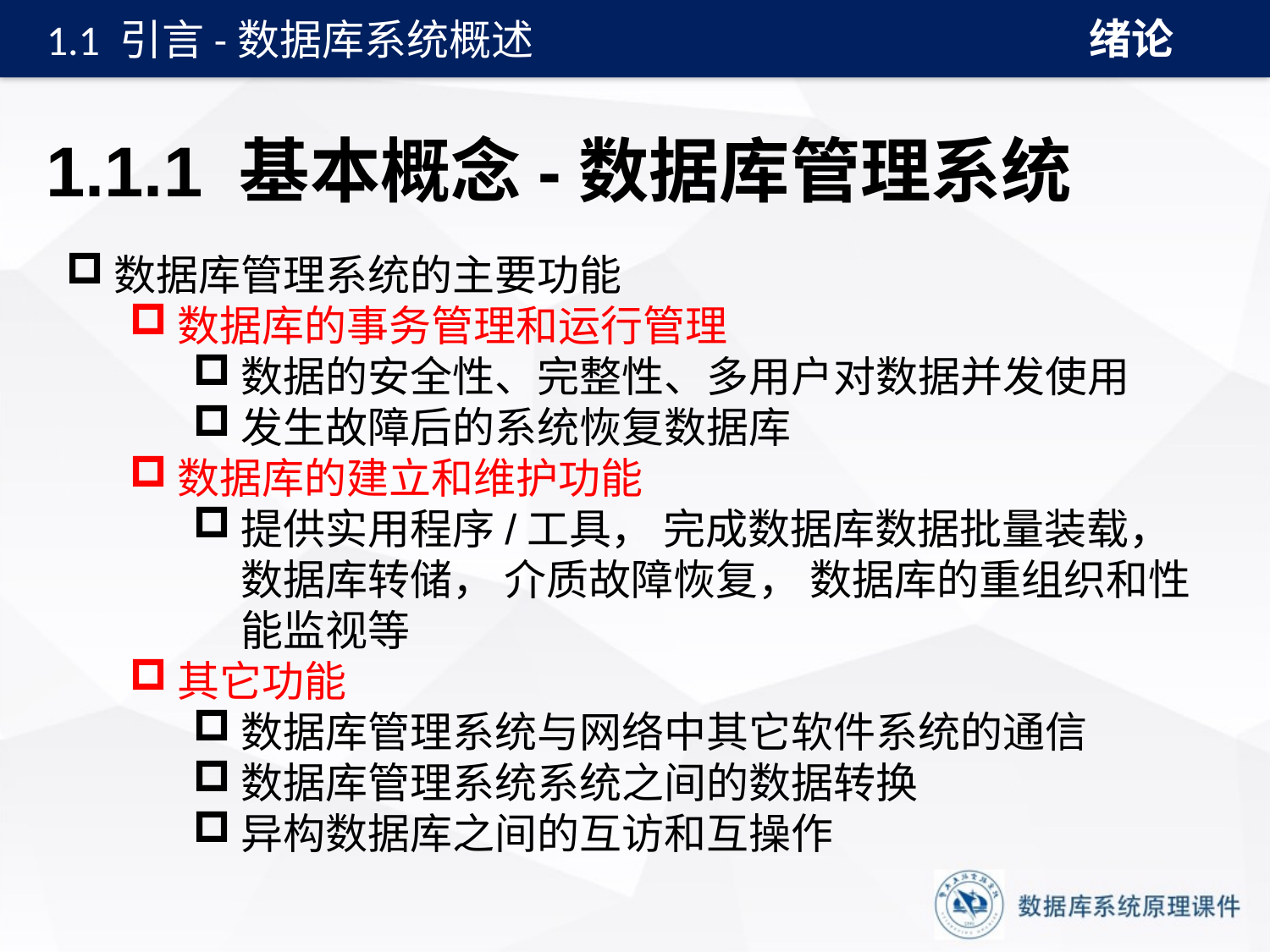

绪论
1.1 引言-数据库系统概述
# 1.1.1 基本概念-数据库管理系统
数据库管理系统的主要功能
数据库的事务管理和运行管理
数据的安全性、完整性、多用户对数据并发使用
发生故障后的系统恢复数据库
数据库的建立和维护功能
提供实用程序/工具， 完成数据库数据批量装载， 数据库转储， 介质故障恢复， 数据库的重组织和性能监视等
其它功能
数据库管理系统与网络中其它软件系统的通信
数据库管理系统系统之间的数据转换
异构数据库之间的互访和互操作